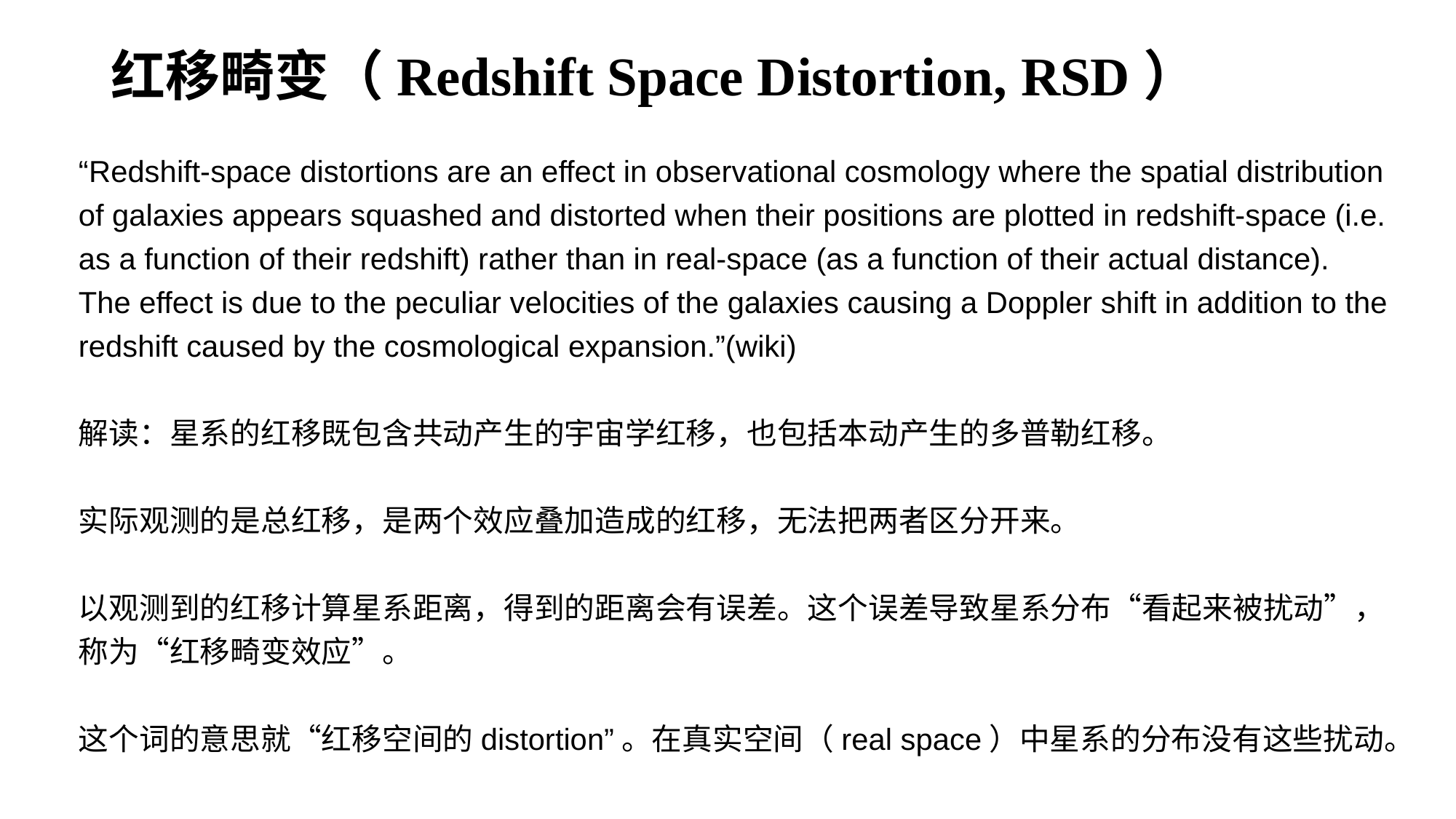

红移畸变（Redshift Space Distortion, RSD）
“Redshift-space distortions are an effect in observational cosmology where the spatial distribution of galaxies appears squashed and distorted when their positions are plotted in redshift-space (i.e. as a function of their redshift) rather than in real-space (as a function of their actual distance).
The effect is due to the peculiar velocities of the galaxies causing a Doppler shift in addition to the redshift caused by the cosmological expansion.”(wiki)

解读：星系的红移既包含共动产生的宇宙学红移，也包括本动产生的多普勒红移。

实际观测的是总红移，是两个效应叠加造成的红移，无法把两者区分开来。

以观测到的红移计算星系距离，得到的距离会有误差。这个误差导致星系分布“看起来被扰动”，称为“红移畸变效应”。

这个词的意思就“红移空间的distortion”。在真实空间（real space）中星系的分布没有这些扰动。